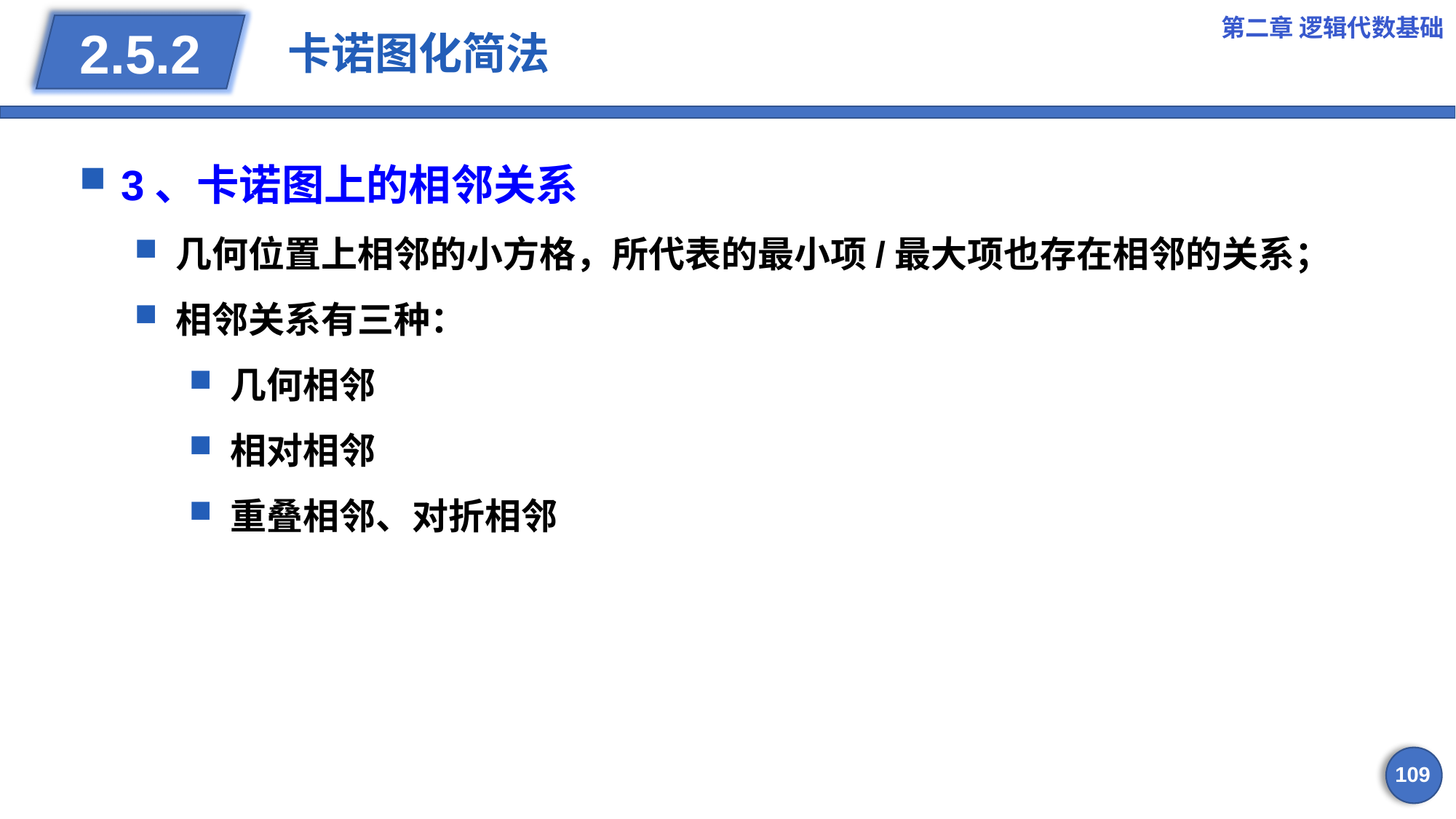

第二章 逻辑代数基础
# 卡诺图化简法
2.5.2
3、卡诺图上的相邻关系
几何位置上相邻的小方格，所代表的最小项/最大项也存在相邻的关系；
相邻关系有三种：
几何相邻
相对相邻
重叠相邻、对折相邻
109